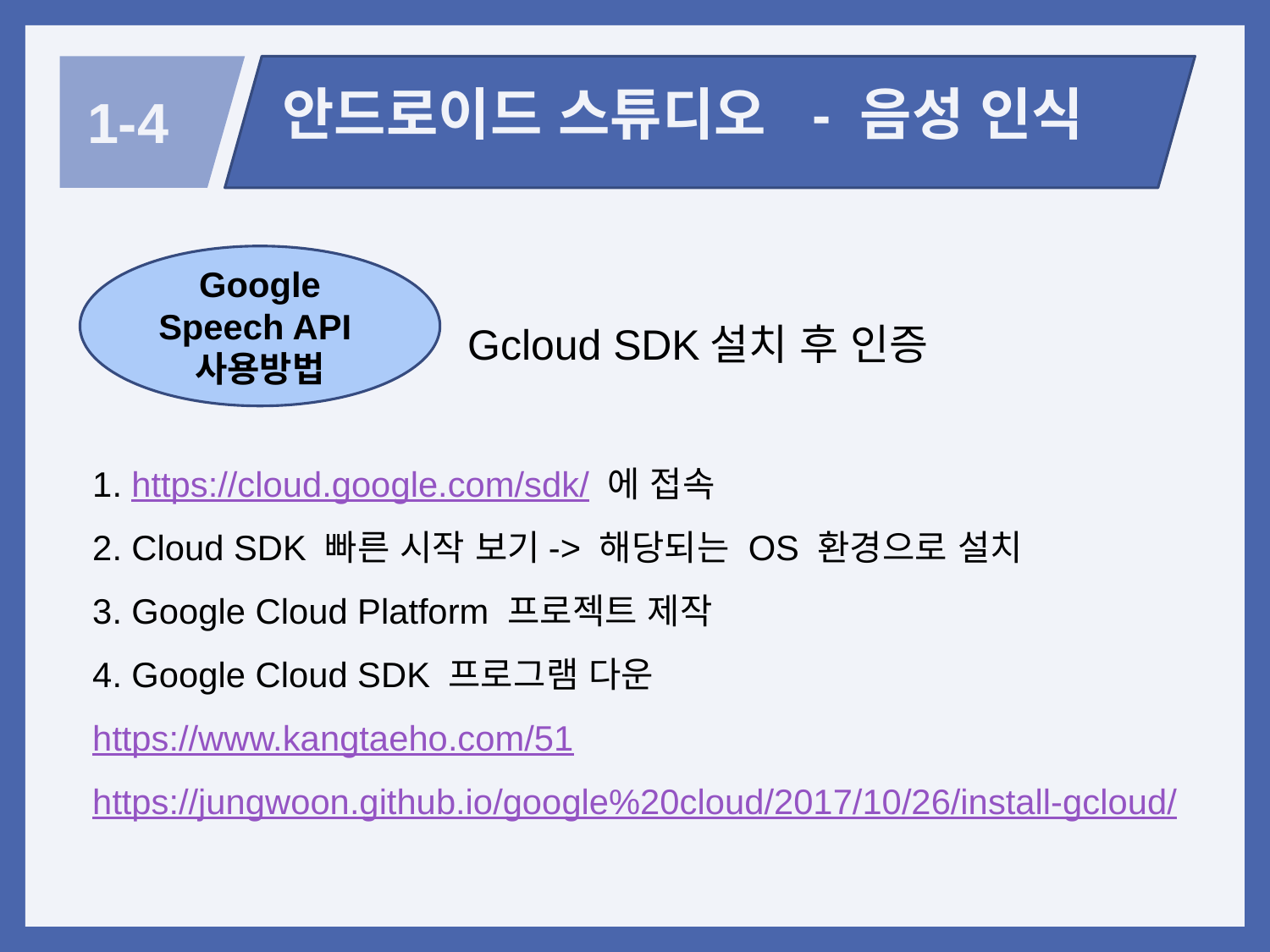

안드로이드 스튜디오  - 음성 인식
1-4
Google
Speech API
사용방법
Gcloud SDK설치 후 인증
1. https://cloud.google.com/sdk/ 에 접속
2. Cloud SDK 빠른 시작 보기-> 해당되는 OS 환경으로 설치
3. Google Cloud Platform 프로젝트 제작
4. Google Cloud SDK 프로그램 다운
https://www.kangtaeho.com/51
https://jungwoon.github.io/google%20cloud/2017/10/26/install-gcloud/